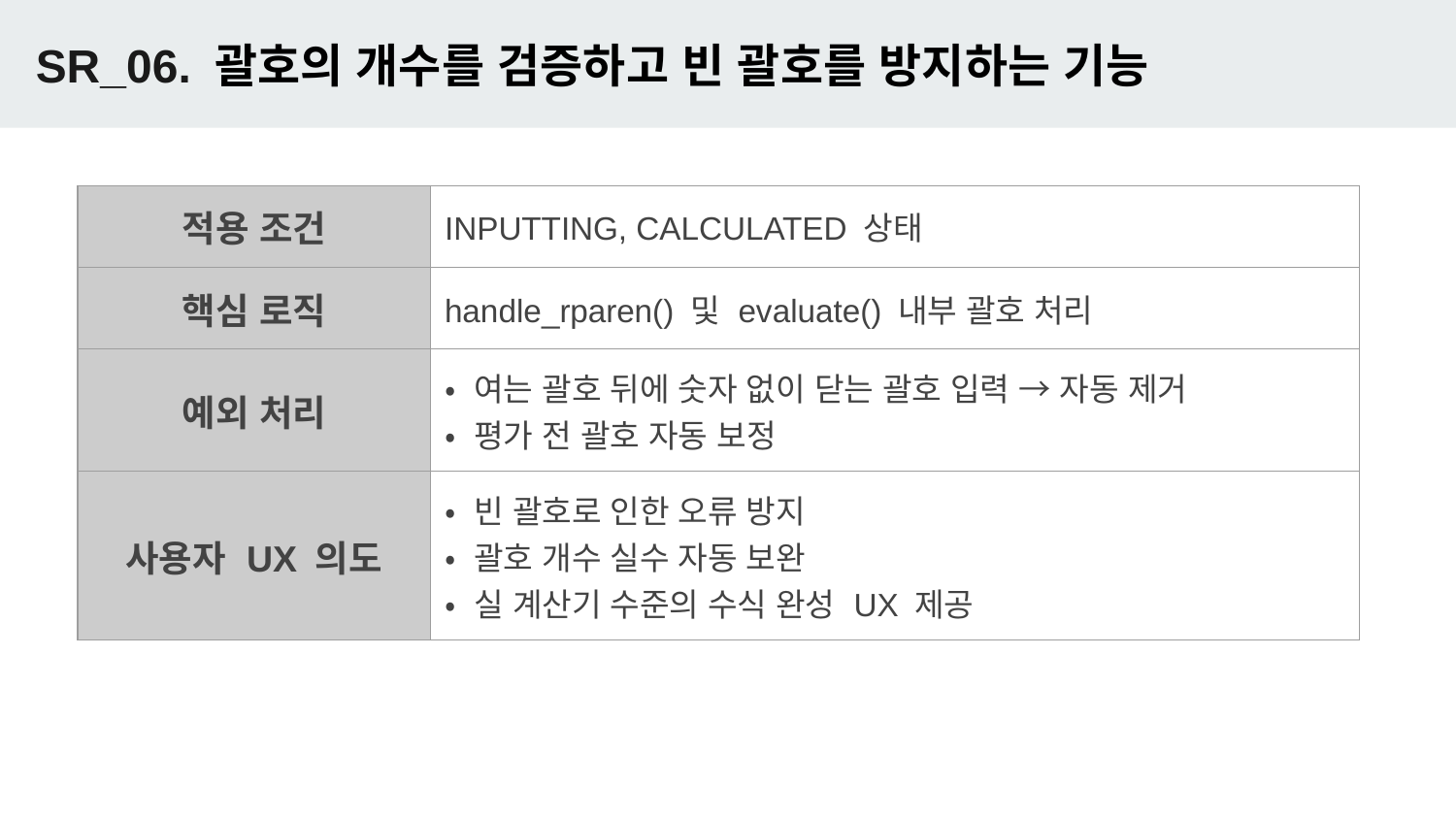

# SR_06. 괄호의 개수를 검증하고 빈 괄호를 방지하는 기능
| 적용 조건 | INPUTTING, CALCULATED 상태 |
| --- | --- |
| 핵심 로직 | handle\_rparen() 및 evaluate() 내부 괄호 처리 |
| 예외 처리 | • 여는 괄호 뒤에 숫자 없이 닫는 괄호 입력 → 자동 제거 • 평가 전 괄호 자동 보정 |
| 사용자 UX 의도 | • 빈 괄호로 인한 오류 방지 • 괄호 개수 실수 자동 보완 • 실 계산기 수준의 수식 완성 UX 제공 |